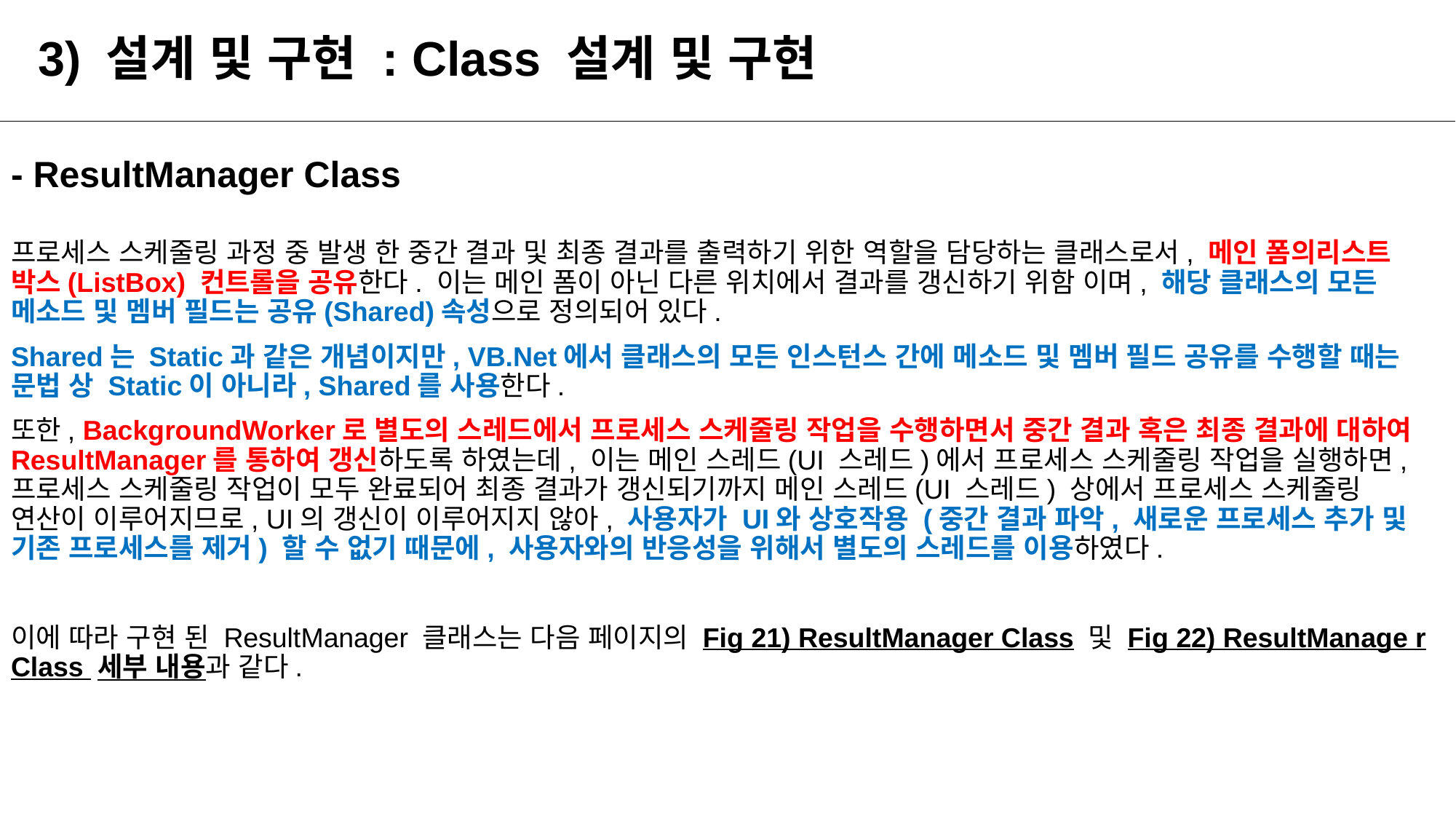

# 3) 설계 및 구현 : Class 설계 및 구현

- ResultManager Class

프로세스 스케줄링 과정 중 발생 한 중간 결과 및 최종 결과를 출력하기 위한 역할을 담당하는 클래스로서, 메인 폼의리스트 박스(ListBox) 컨트롤을 공유한다. 이는 메인 폼이 아닌 다른 위치에서 결과를 갱신하기 위함 이며, 해당 클래스의 모든 메소드 및 멤버 필드는 공유(Shared)속성으로 정의되어 있다.
Shared는 Static과 같은 개념이지만, VB.Net에서 클래스의 모든 인스턴스 간에 메소드 및 멤버 필드 공유를 수행할 때는 문법 상 Static이 아니라, Shared를 사용한다.
또한, BackgroundWorker로 별도의 스레드에서 프로세스 스케줄링 작업을 수행하면서 중간 결과 혹은 최종 결과에 대하여 ResultManager를 통하여 갱신하도록 하였는데, 이는 메인 스레드(UI 스레드)에서 프로세스 스케줄링 작업을 실행하면, 프로세스 스케줄링 작업이 모두 완료되어 최종 결과가 갱신되기까지 메인 스레드(UI 스레드) 상에서 프로세스 스케줄링 연산이 이루어지므로, UI의 갱신이 이루어지지 않아, 사용자가 UI와 상호작용 (중간 결과 파악, 새로운 프로세스 추가 및 기존 프로세스를 제거) 할 수 없기 때문에, 사용자와의 반응성을 위해서 별도의 스레드를 이용하였다.

이에 따라 구현 된 ResultManager 클래스는 다음 페이지의 Fig 21) ResultManager Class 및 Fig 22) ResultManage r Class 세부 내용과 같다.